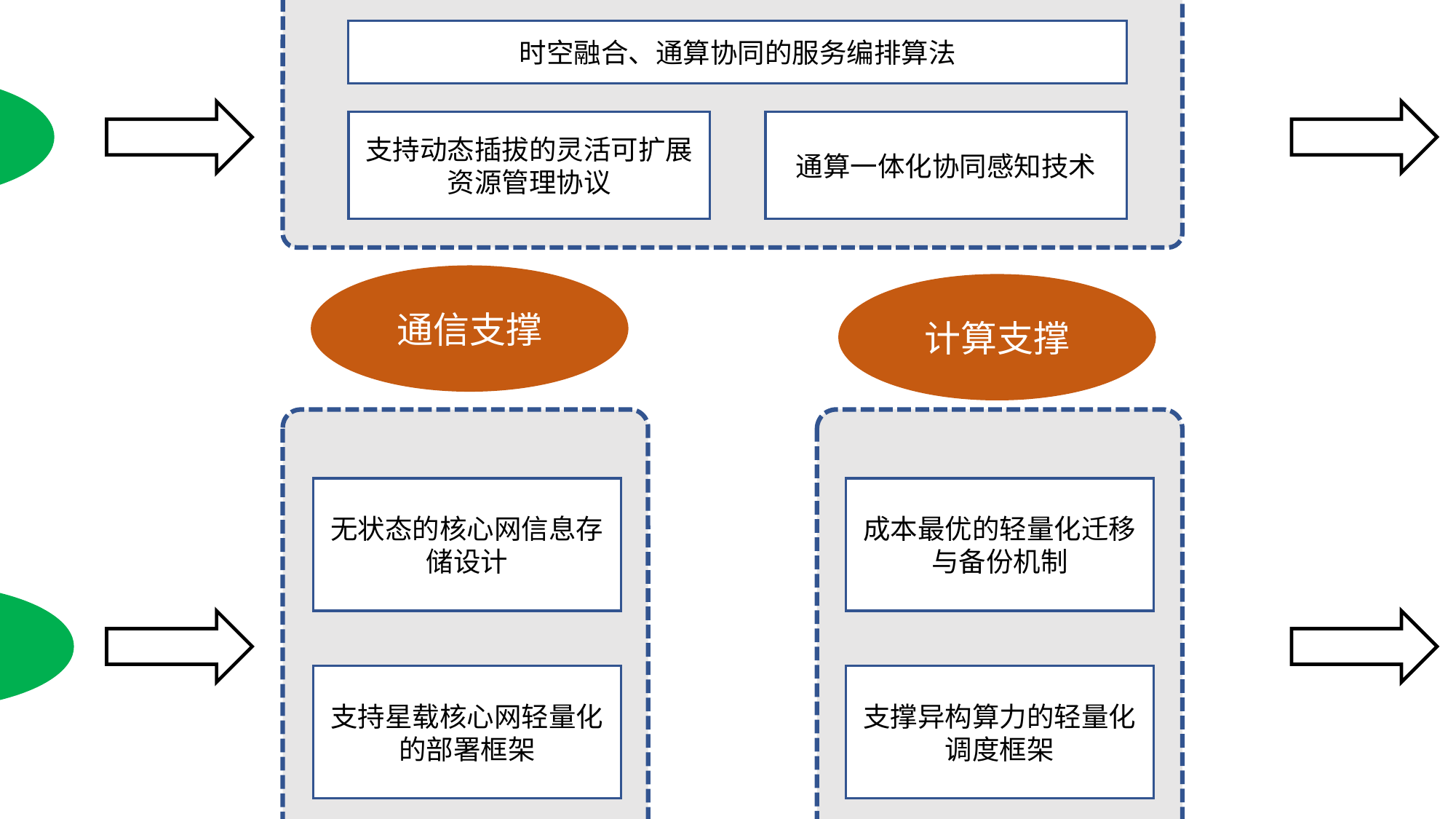

基于云网融合的星座资源整合架构
时空融合、通算协同的服务编排算法

上层调度
支持动态插拔的灵活可扩展资源管理协议
通算一体化协同感知技术
通信支撑
计算支撑

无状态的核心网信息存储设计
成本最优的轻量化迁移与备份机制

底层支撑
支持星载核心网轻量化的部署框架
支撑异构算力的轻量化调度框架
面向时变拓扑的星间链路会话调度
支撑任务拆分组合的细粒度任务部署技术